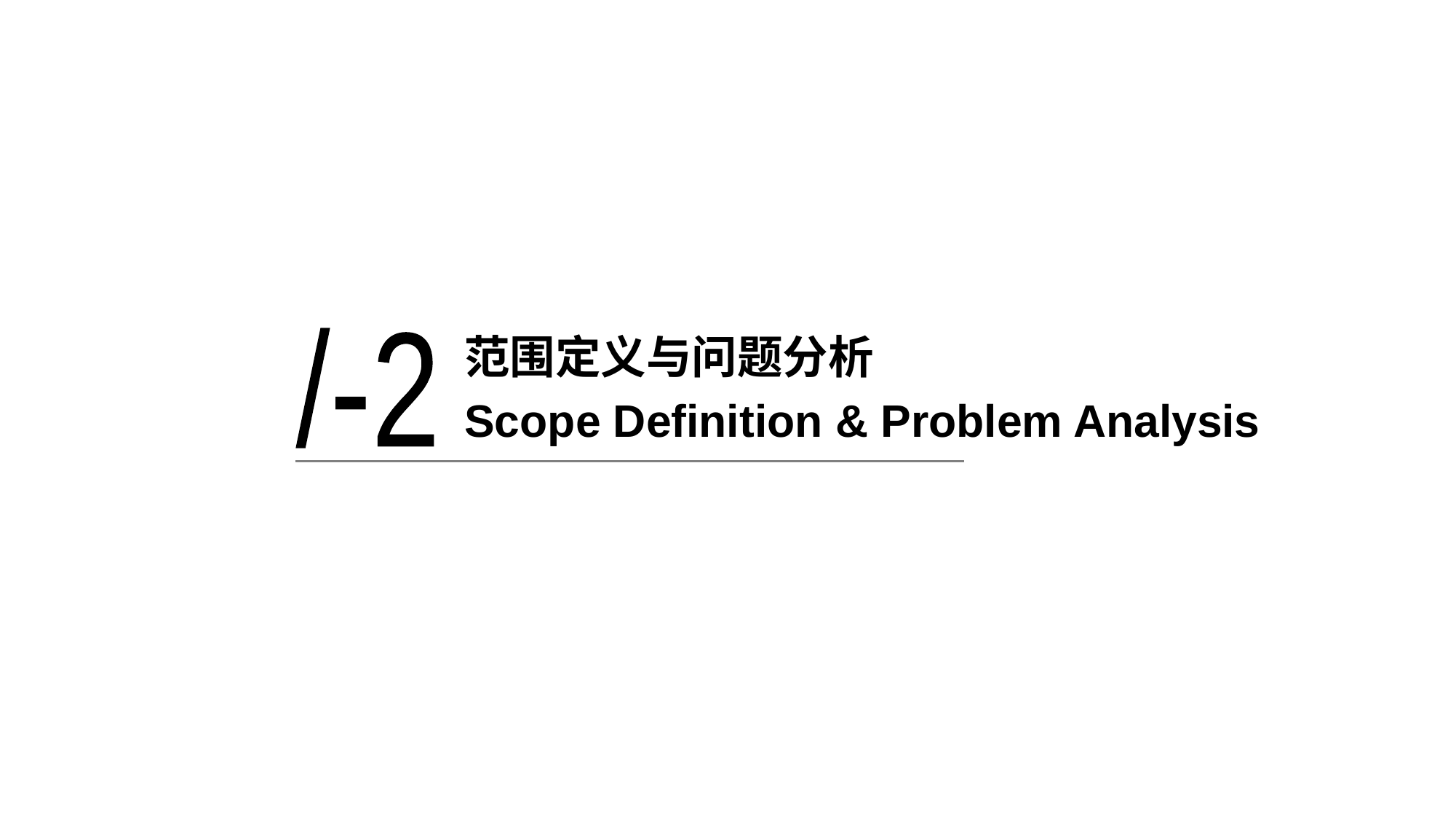

范围定义与问题分析
Scope Definition & Problem Analysis
/-2